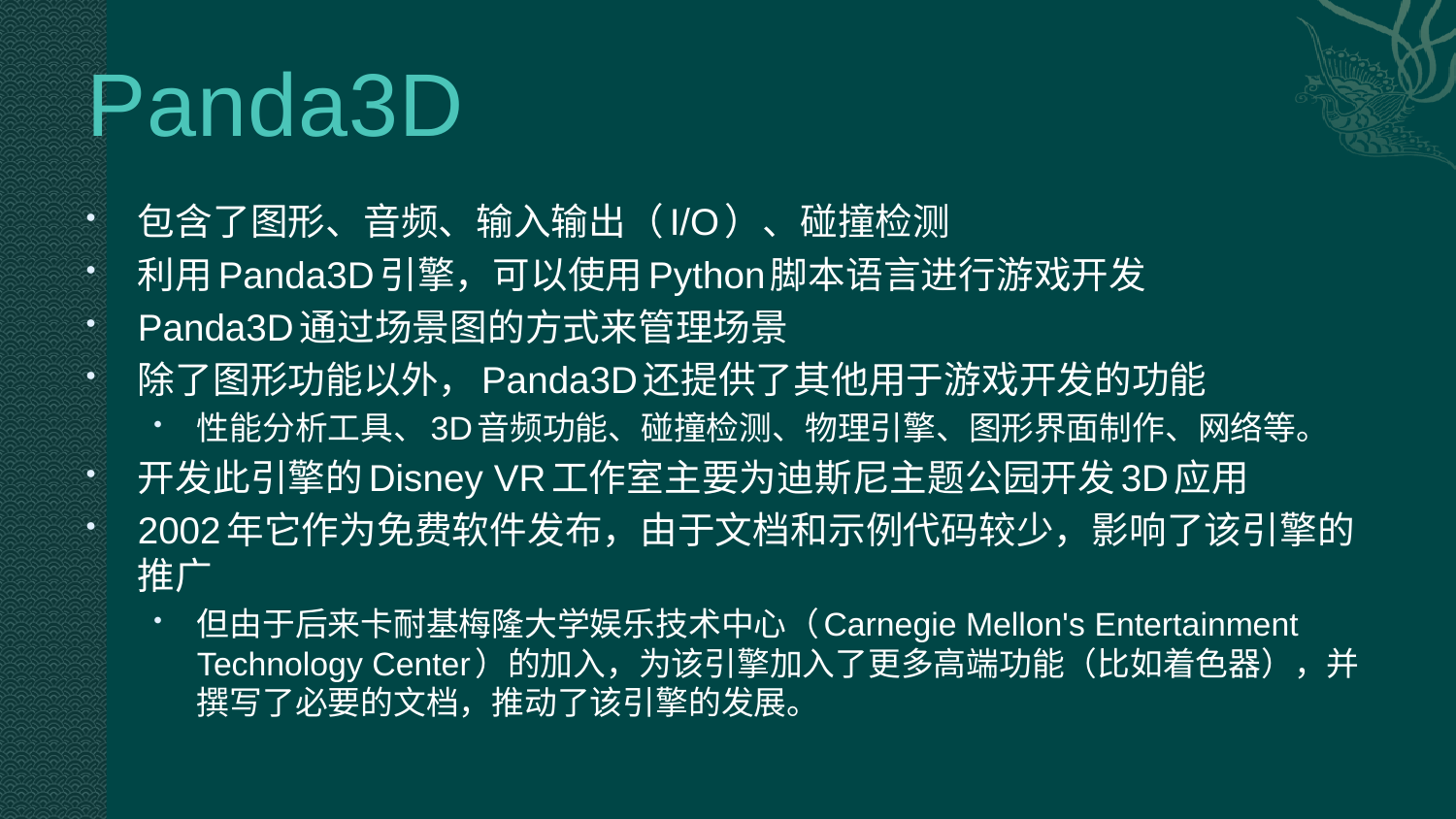

# Panda3D
包含了图形、音频、输入输出（I/O）、碰撞检测
利用Panda3D引擎，可以使用Python脚本语言进行游戏开发
Panda3D通过场景图的方式来管理场景
除了图形功能以外，Panda3D还提供了其他用于游戏开发的功能
性能分析工具、3D音频功能、碰撞检测、物理引擎、图形界面制作、网络等。
开发此引擎的Disney VR工作室主要为迪斯尼主题公园开发3D应用
2002年它作为免费软件发布，由于文档和示例代码较少，影响了该引擎的推广
但由于后来卡耐基梅隆大学娱乐技术中心（Carnegie Mellon's Entertainment Technology Center）的加入，为该引擎加入了更多高端功能（比如着色器），并撰写了必要的文档，推动了该引擎的发展。